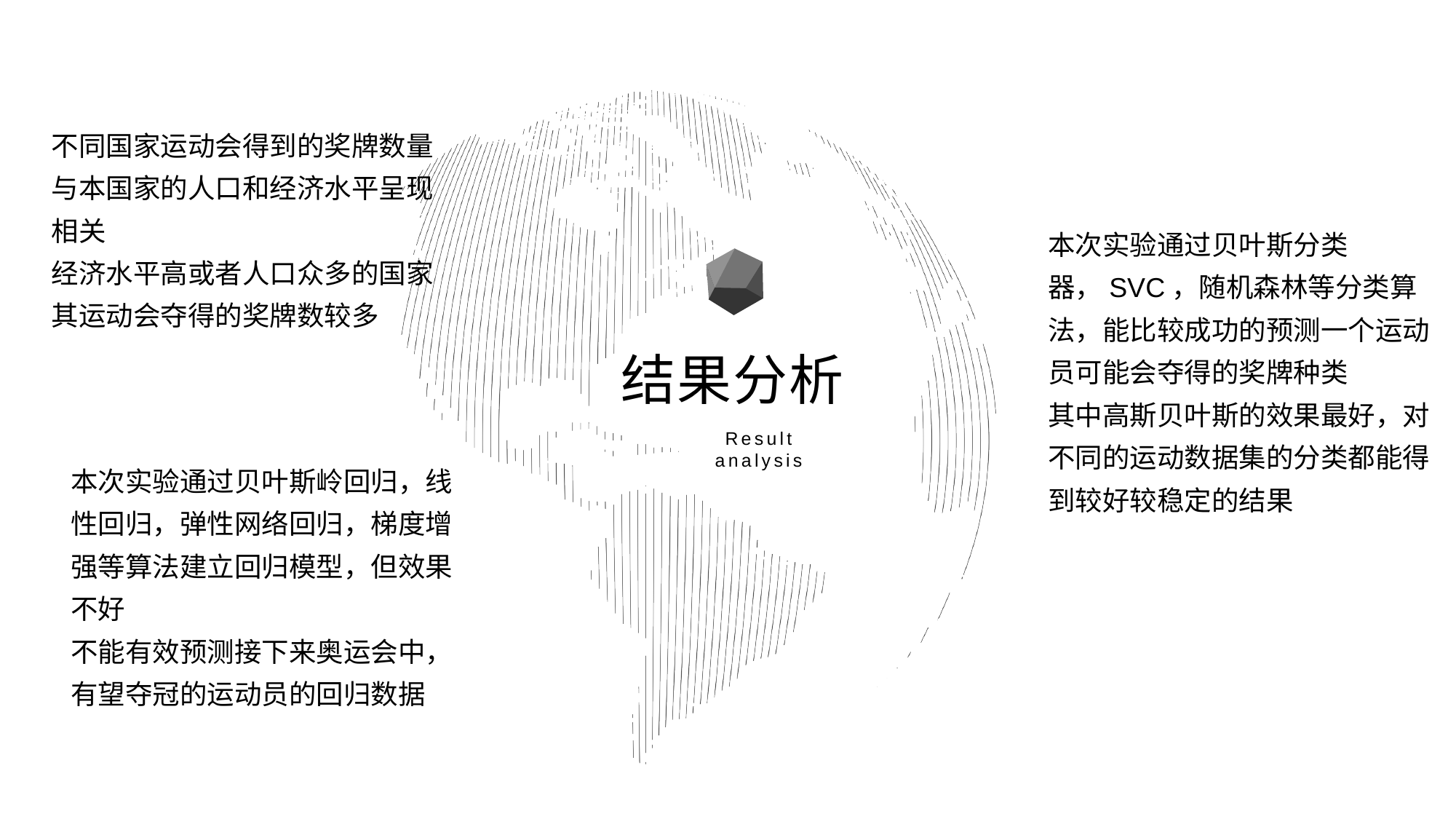

不同国家运动会得到的奖牌数量与本国家的人口和经济水平呈现相关
经济水平高或者人口众多的国家其运动会夺得的奖牌数较多
本次实验通过贝叶斯分类器，SVC，随机森林等分类算法，能比较成功的预测一个运动员可能会夺得的奖牌种类
其中高斯贝叶斯的效果最好，对不同的运动数据集的分类都能得到较好较稳定的结果

结果分析
Result
analysis
本次实验通过贝叶斯岭回归，线性回归，弹性网络回归，梯度增强等算法建立回归模型，但效果不好
不能有效预测接下来奥运会中，有望夺冠的运动员的回归数据